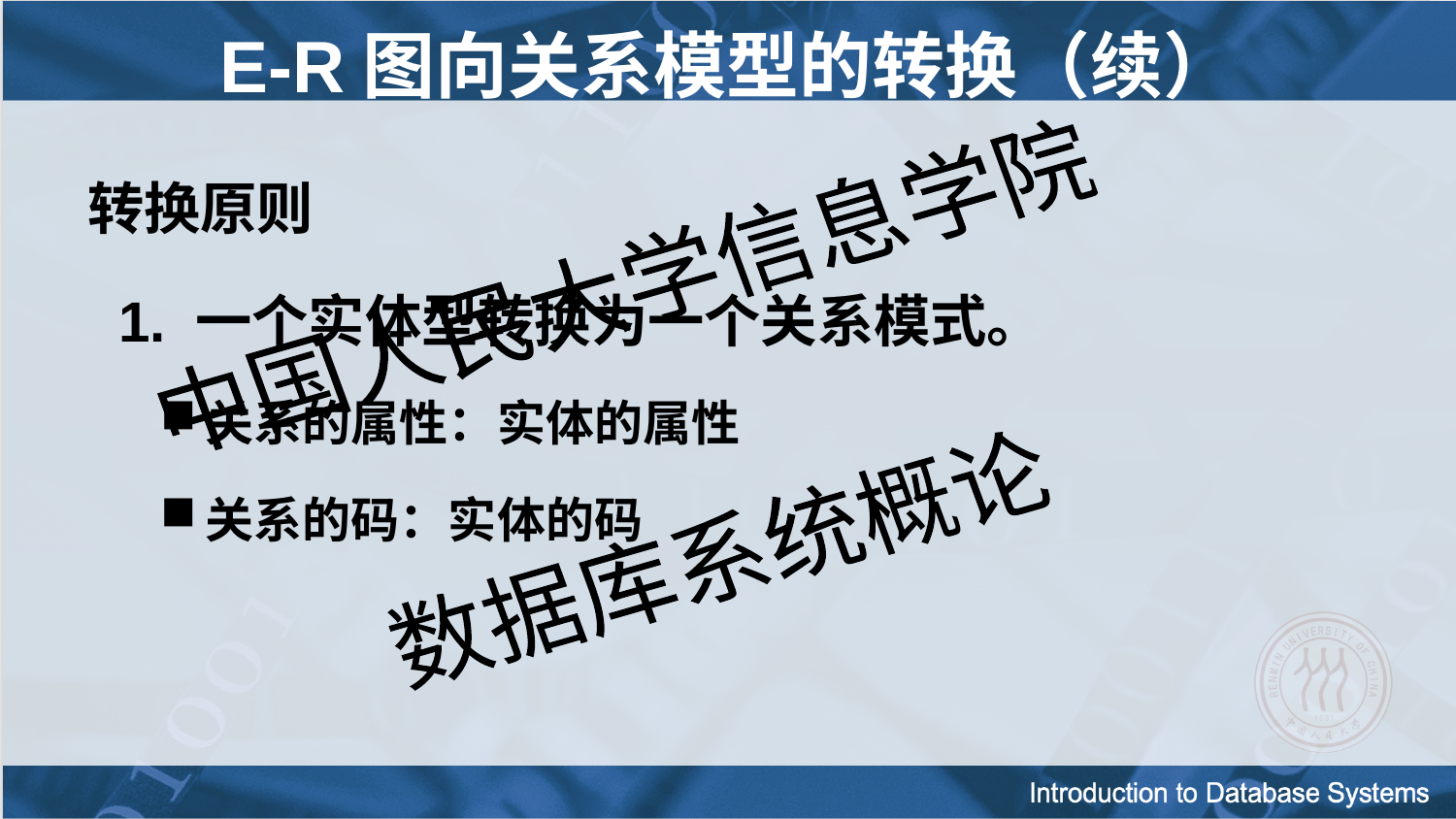

E-R图向关系模型的转换（续）
转换原则
  1. 一个实体型转换为一个关系模式。
关系的属性：实体的属性
关系的码：实体的码